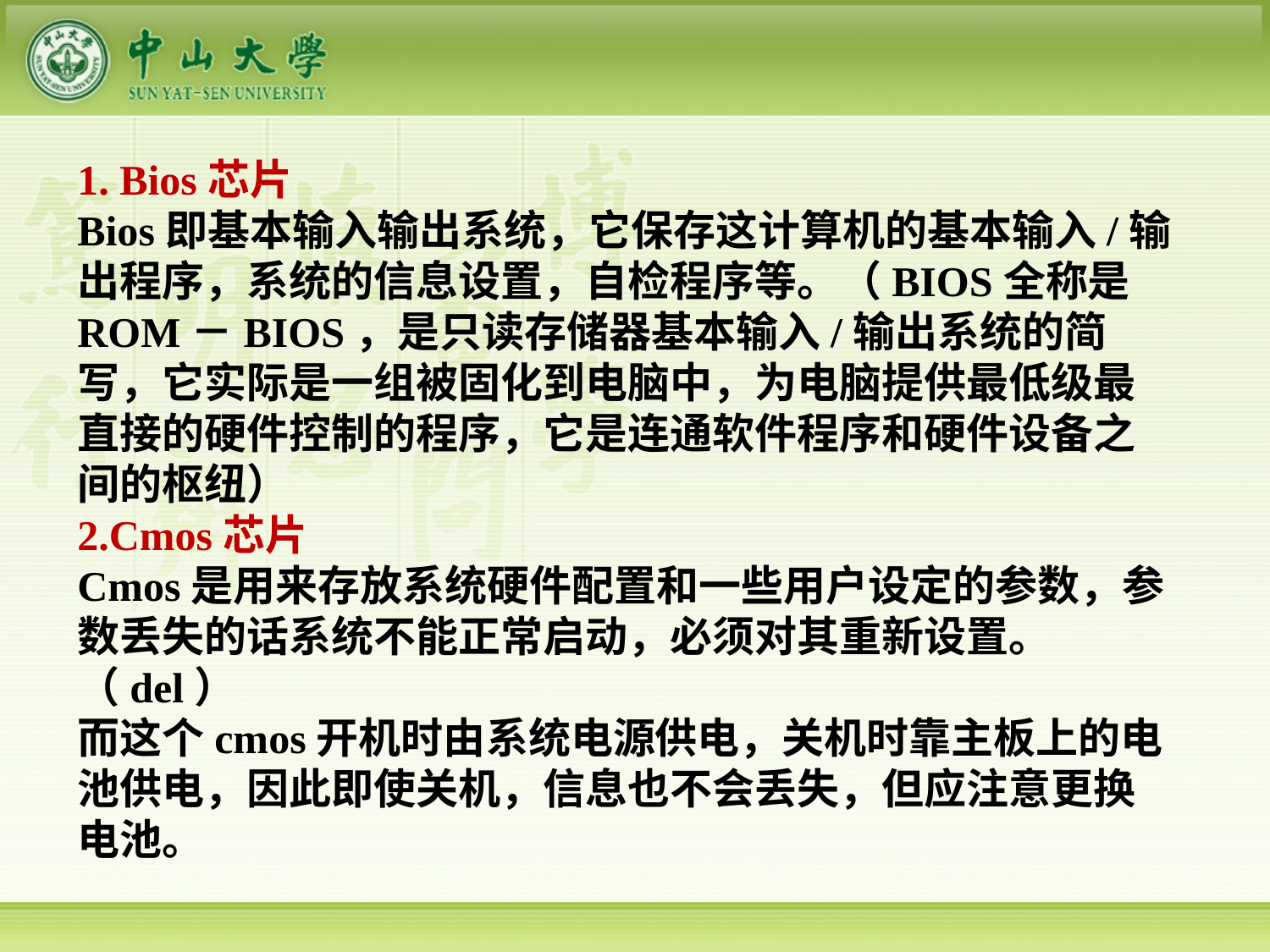

1. Bios芯片
Bios即基本输入输出系统，它保存这计算机的基本输入/输出程序，系统的信息设置，自检程序等。（BIOS全称是ROM－BIOS，是只读存储器基本输入/输出系统的简写，它实际是一组被固化到电脑中，为电脑提供最低级最直接的硬件控制的程序，它是连通软件程序和硬件设备之间的枢纽）
2.Cmos芯片
Cmos是用来存放系统硬件配置和一些用户设定的参数，参数丢失的话系统不能正常启动，必须对其重新设置。（del）
而这个cmos开机时由系统电源供电，关机时靠主板上的电池供电，因此即使关机，信息也不会丢失，但应注意更换电池。

33